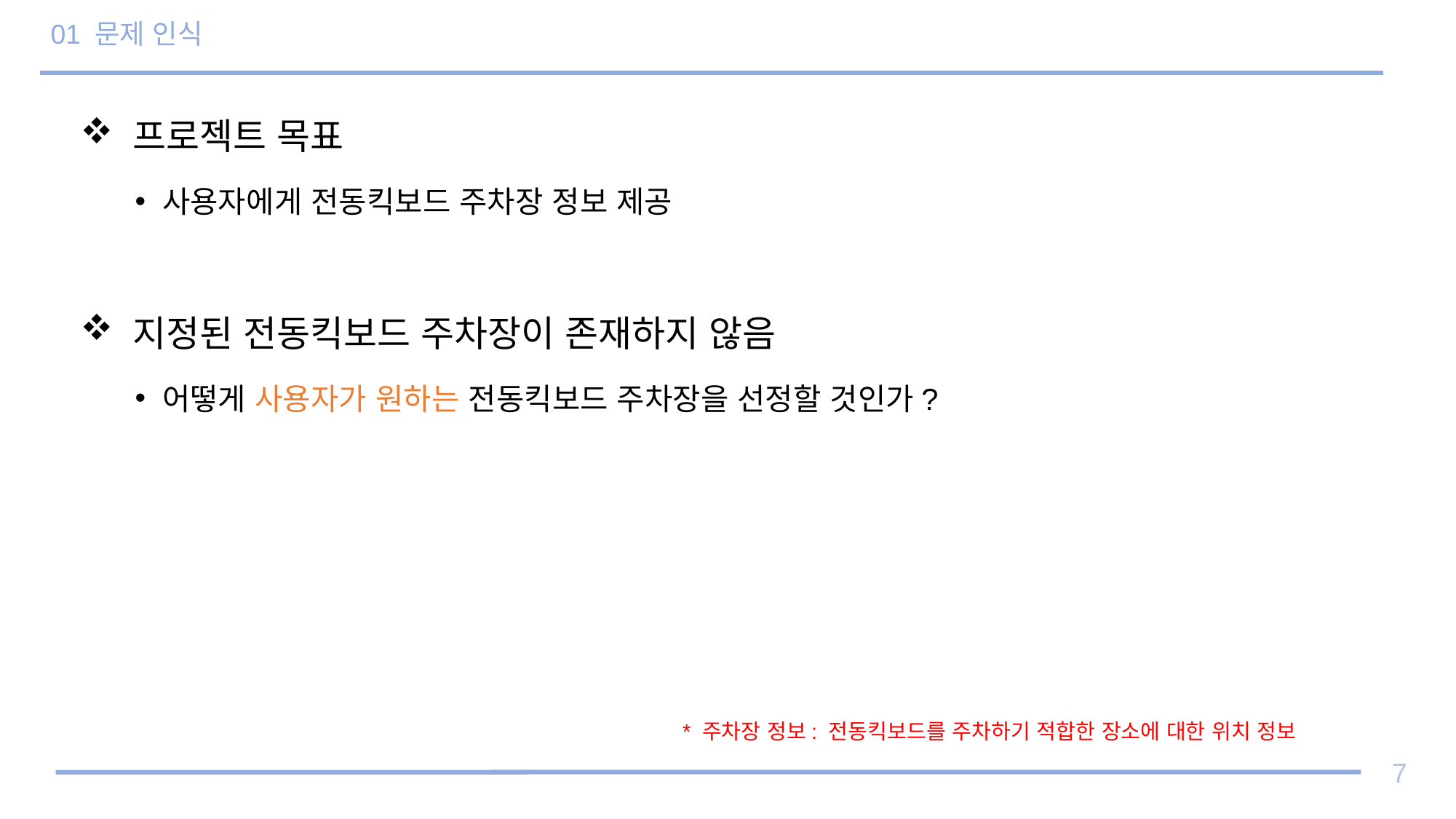

# 01 문제 인식
 프로젝트 목표
사용자에게 전동킥보드 주차장 정보 제공

 지정된 전동킥보드 주차장이 존재하지 않음
어떻게 사용자가 원하는 전동킥보드 주차장을 선정할 것인가?
* 주차장 정보: 전동킥보드를 주차하기 적합한 장소에 대한 위치 정보
7